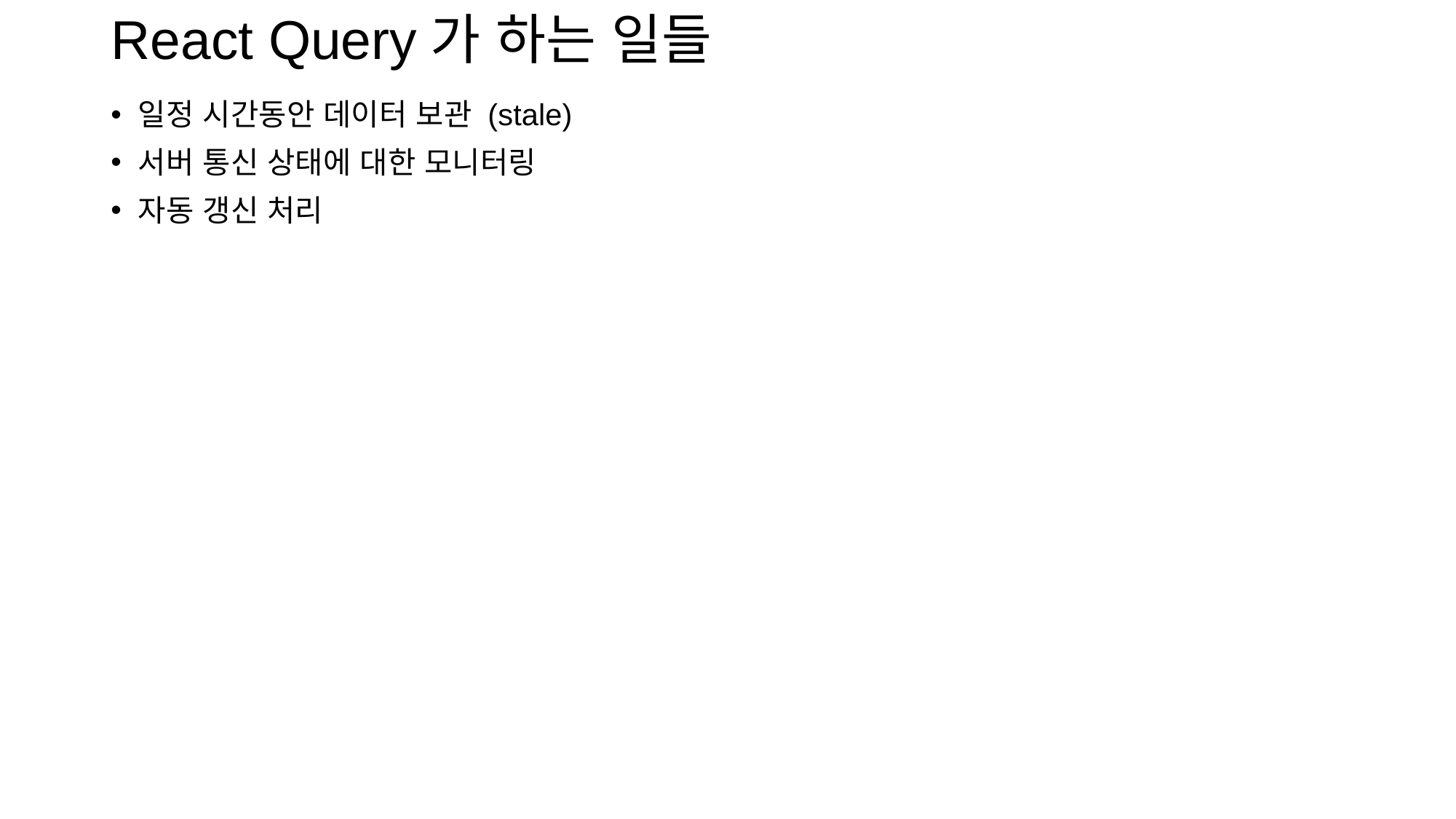

# React Query가 하는 일들
일정 시간동안 데이터 보관 (stale)
서버 통신 상태에 대한 모니터링
자동 갱신 처리